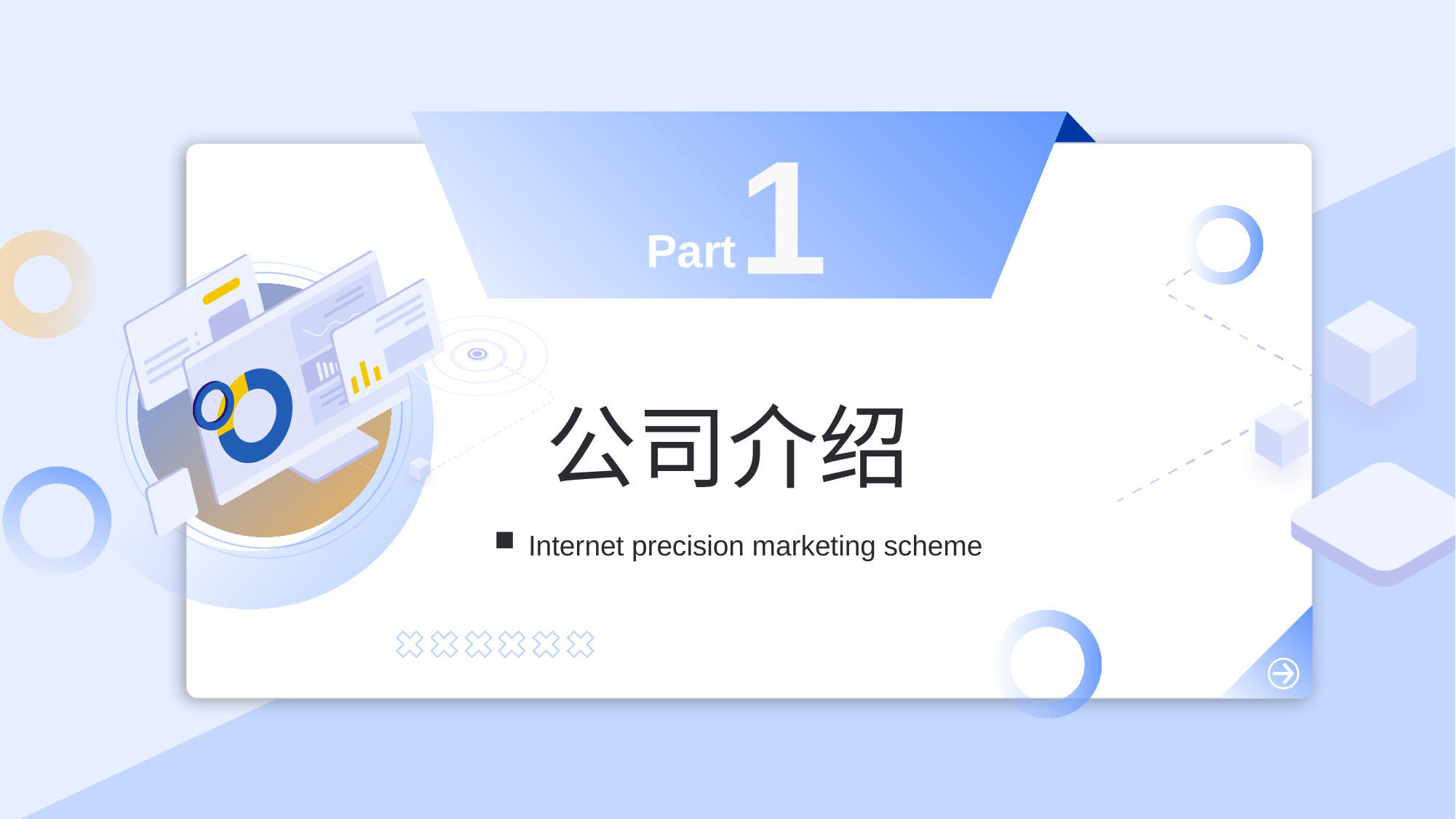

1
Part
公司介绍
Internet precision marketing scheme